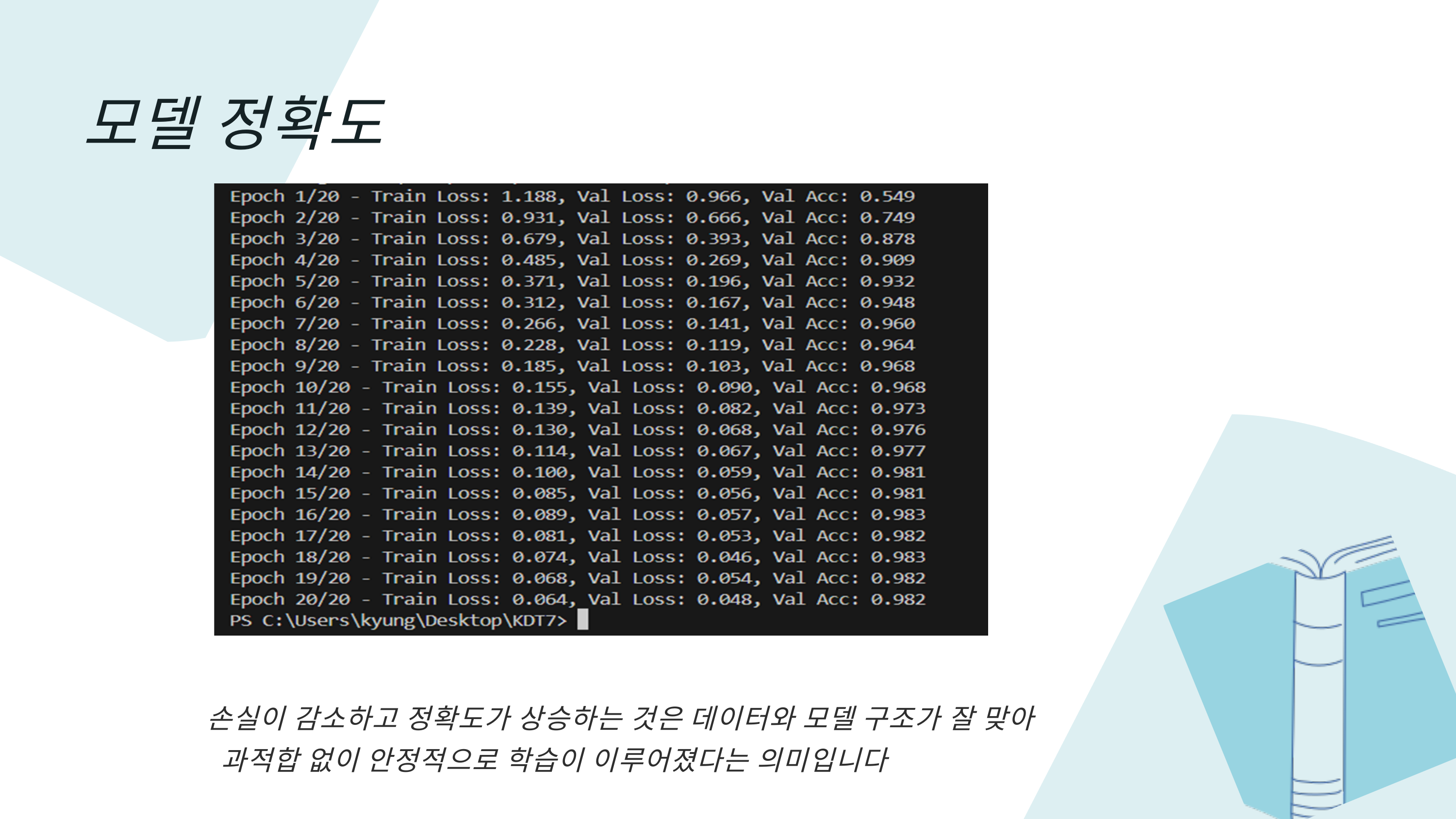

모델 정확도

손실이 감소하고 정확도가 상승하는 것은 데이터와 모델 구조가 잘 맞아
 과적합 없이 안정적으로 학습이 이루어졌다는 의미입니다